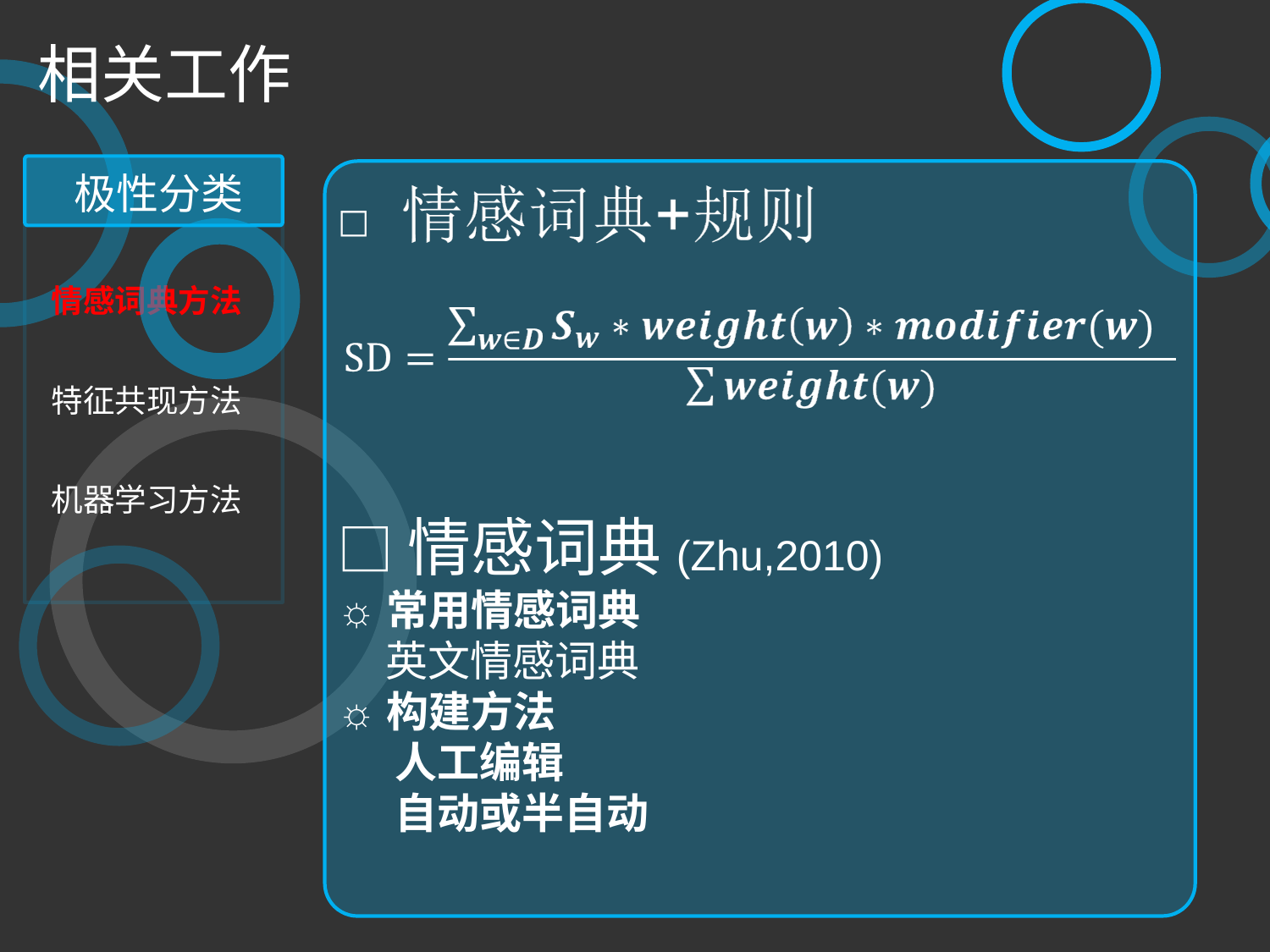

相关工作

极性分类

情感词典方法
特征共现方法

机器学习方法
□情感词典(Zhu,2010)
☼常用情感词典
    英文情感词典
☼构建方法
     人工编辑
     自动或半自动